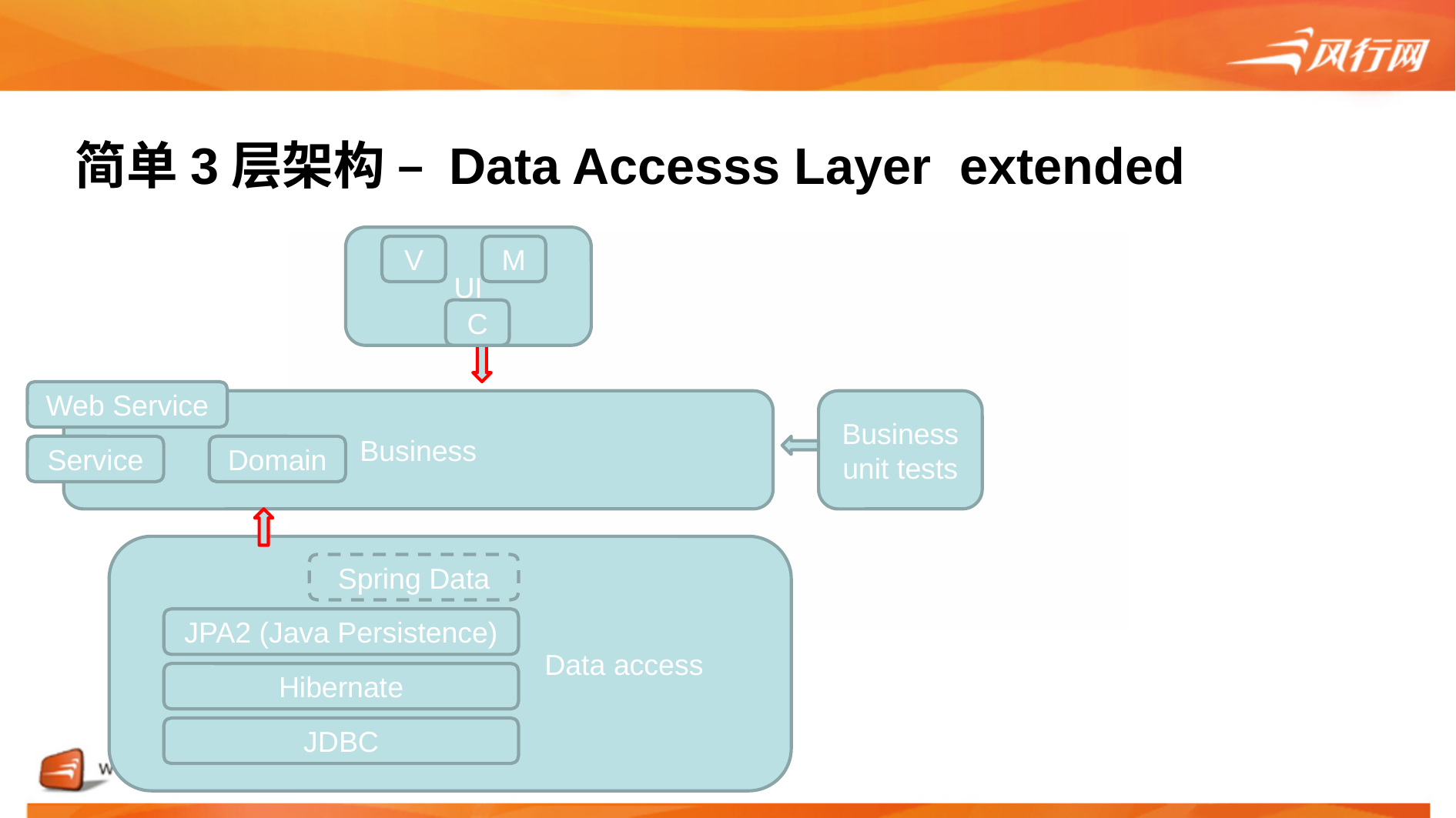

# 简单3层架构 – Data Accesss Layer  extended

UI
V
M
C

Web Service
Business
Business
unit tests
Service
Domain

                                           Data access
Spring Data
JPA2 (Java Persistence)
Hibernate
JDBC